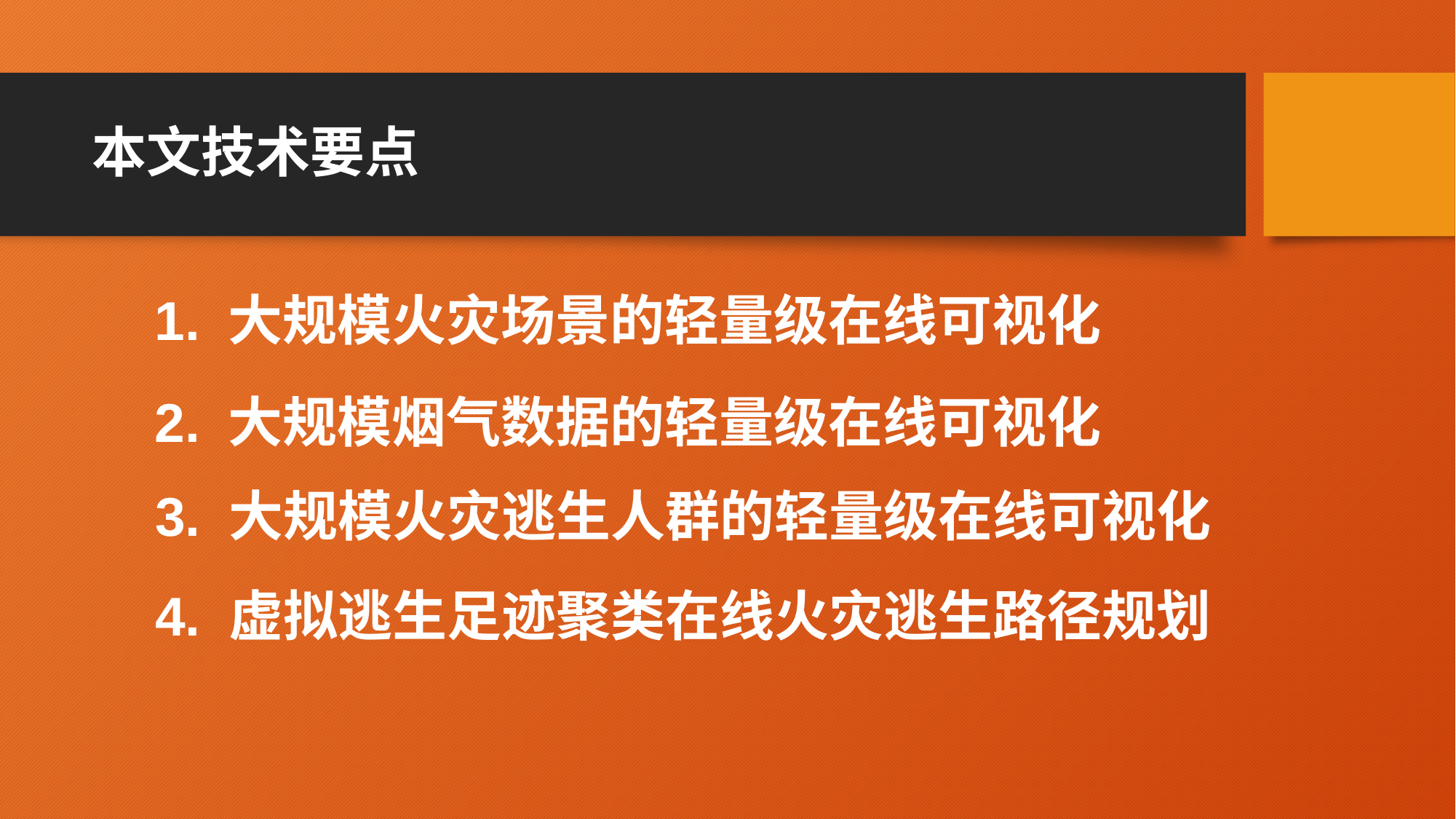

# 本文技术要点
1. 大规模火灾场景的轻量级在线可视化
2. 大规模烟气数据的轻量级在线可视化
3. 大规模火灾逃生人群的轻量级在线可视化
4. 虚拟逃生足迹聚类在线火灾逃生路径规划